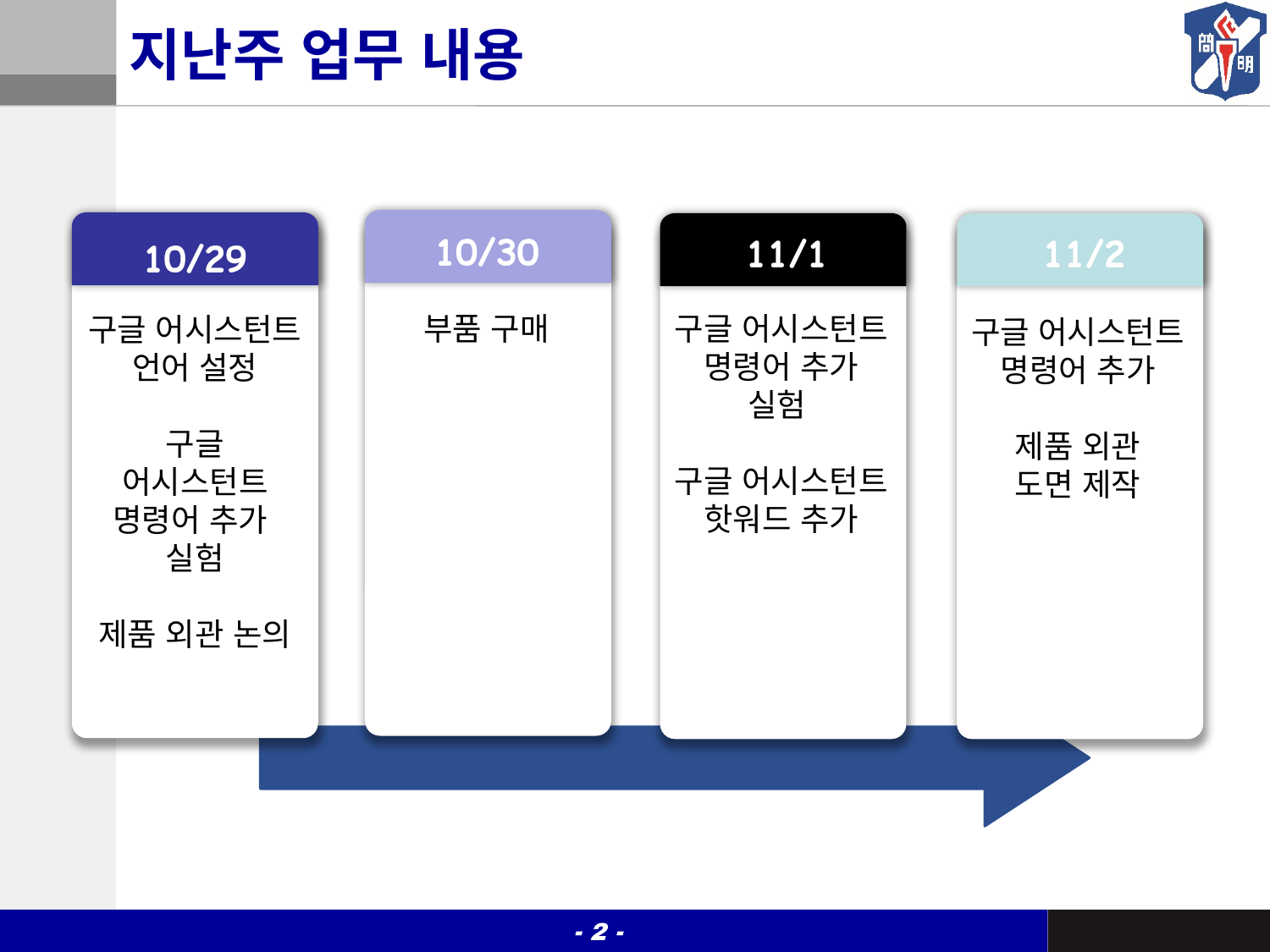

# 지난주 업무 내용

10/30

11/1
11/2
10/29
구글 어시스턴트 명령어 추가 실험

구글 어시스턴트 핫워드 추가

부품 구매

구글 어시스턴트 언어 설정

구글
어시스턴트
명령어 추가
실험

제품 외관 논의

구글 어시스턴트 명령어 추가

제품 외관
도면 제작